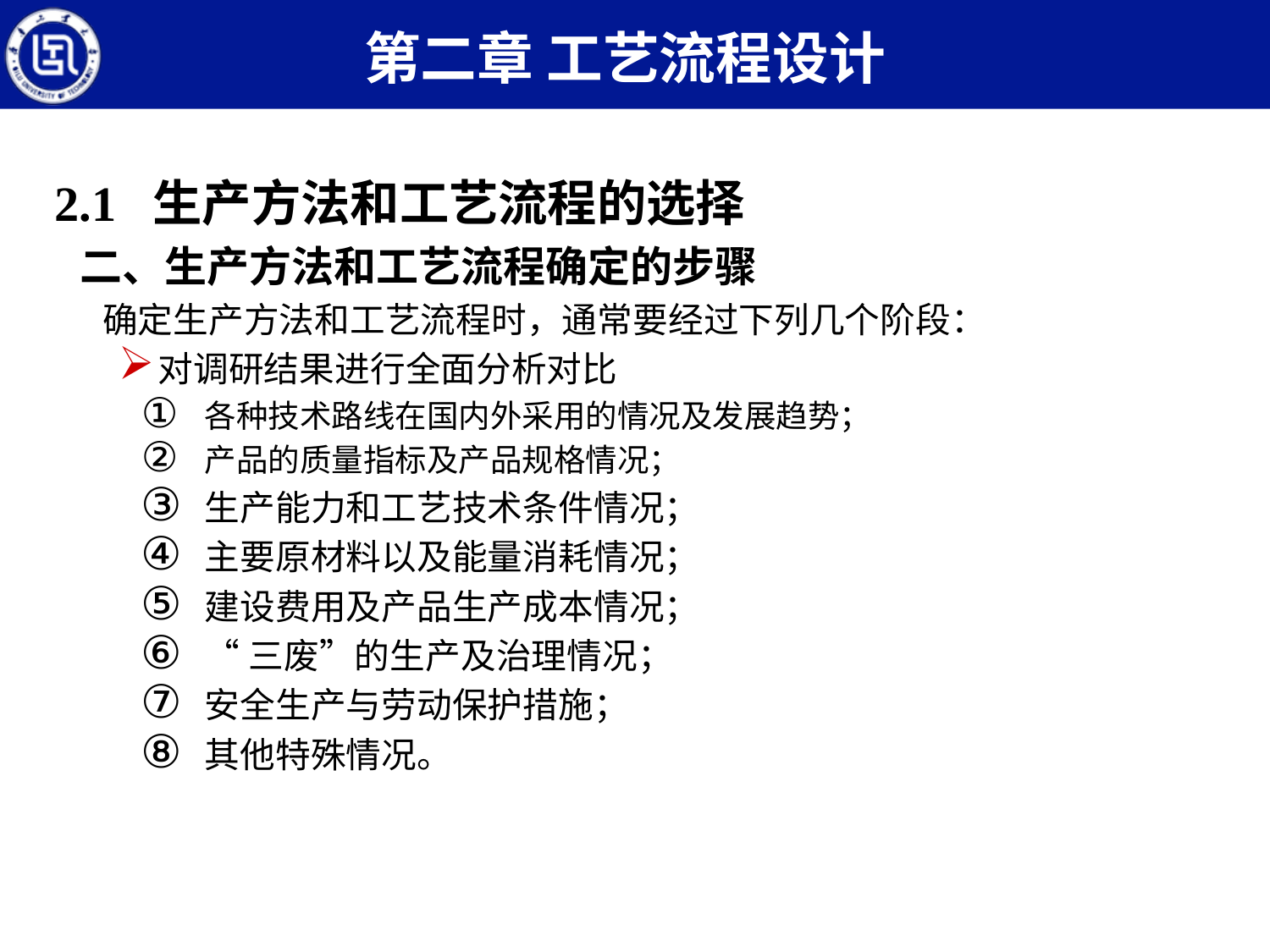

第二章 工艺流程设计
2.1  生产方法和工艺流程的选择
二、生产方法和工艺流程确定的步骤
	确定生产方法和工艺流程时，通常要经过下列几个阶段：
对调研结果进行全面分析对比
各种技术路线在国内外采用的情况及发展趋势；
产品的质量指标及产品规格情况；
生产能力和工艺技术条件情况；
主要原材料以及能量消耗情况；
建设费用及产品生产成本情况；
“三废”的生产及治理情况；
安全生产与劳动保护措施；
其他特殊情况。